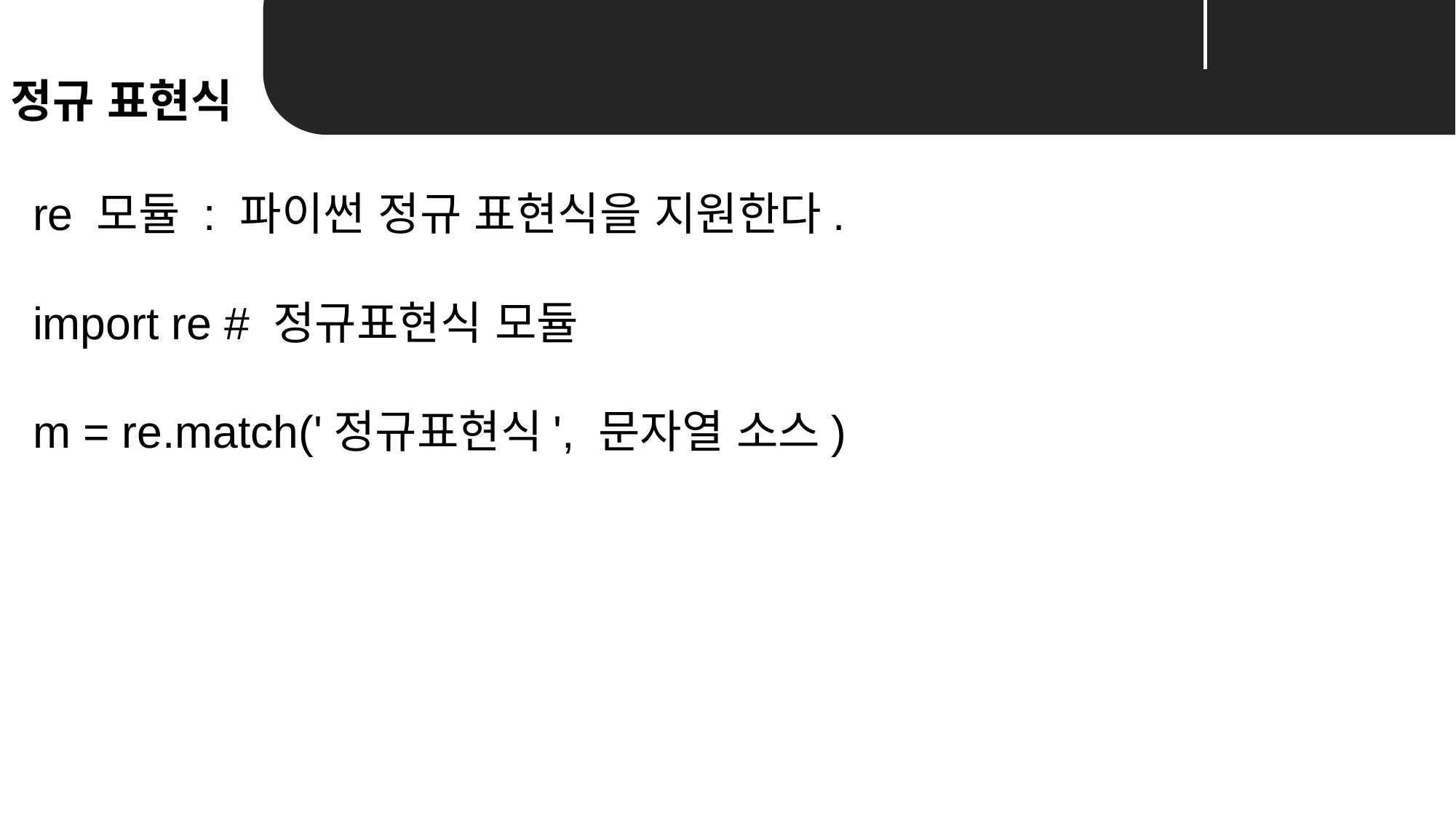

정규 표현식

Unit  01 ㅣWeb Scrapping
re 모듈 : 파이썬 정규 표현식을 지원한다.

import re # 정규표현식 모듈

m = re.match('정규표현식', 문자열 소스)